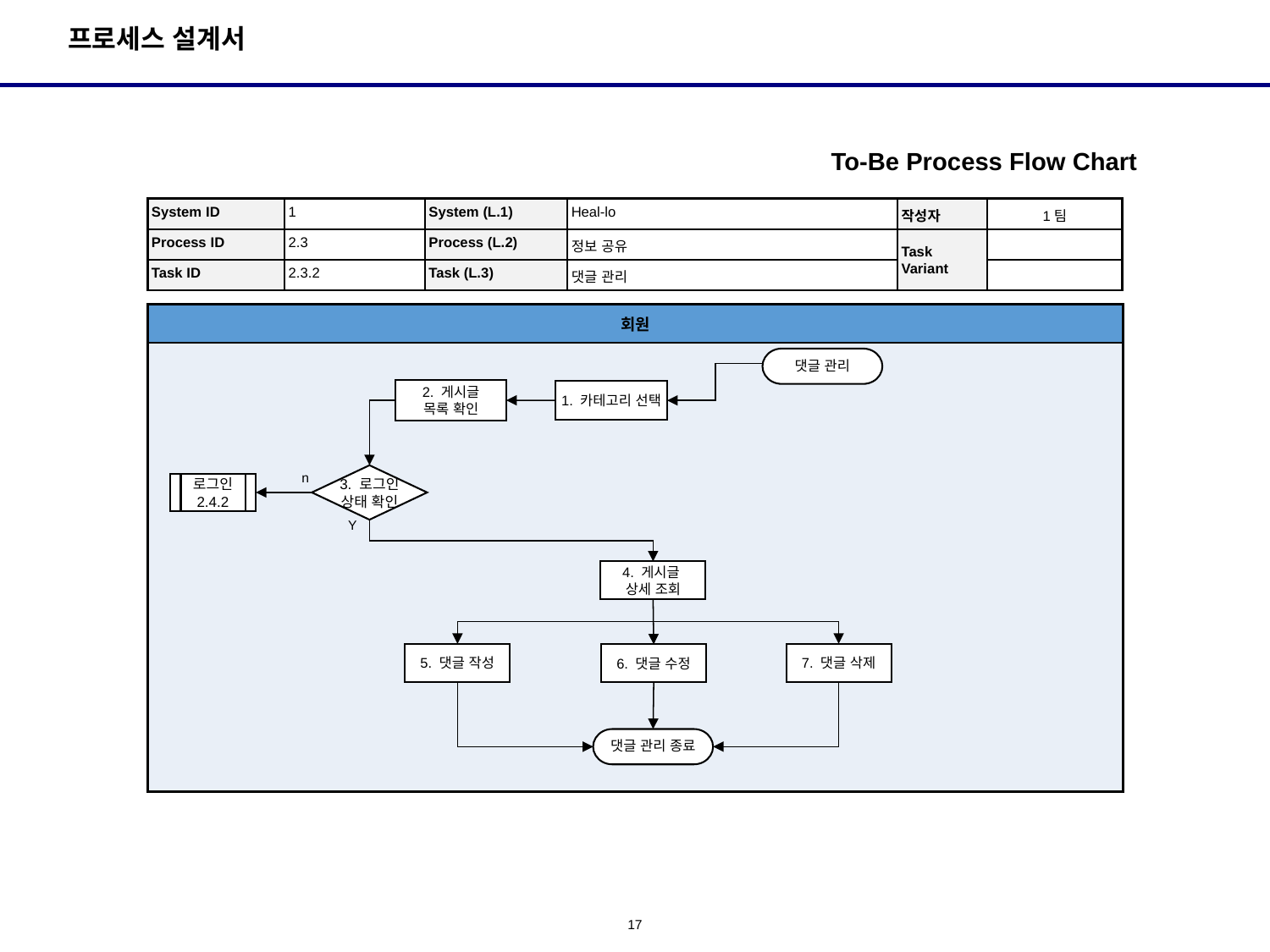

To-Be Process Flow Chart
| System ID | 1 | System (L.1) | Heal-lo | 작성자 | 1팀 |
| --- | --- | --- | --- | --- | --- |
| Process ID | 2.3 | Process (L.2) | 정보 공유 | Task Variant |  |
| Task ID | 2.3.2 | Task (L.3) | 댓글 관리 |  |  |
| 회원 |
| --- |
|  |
댓글 관리
2. 게시글
목록 확인
1. 카테고리 선택
n
3. 로그인
상태 확인
로그인
2.4.2
Y
4. 게시글
상세 조회
5. 댓글 작성
7. 댓글 삭제
6. 댓글 수정

댓글 관리 종료